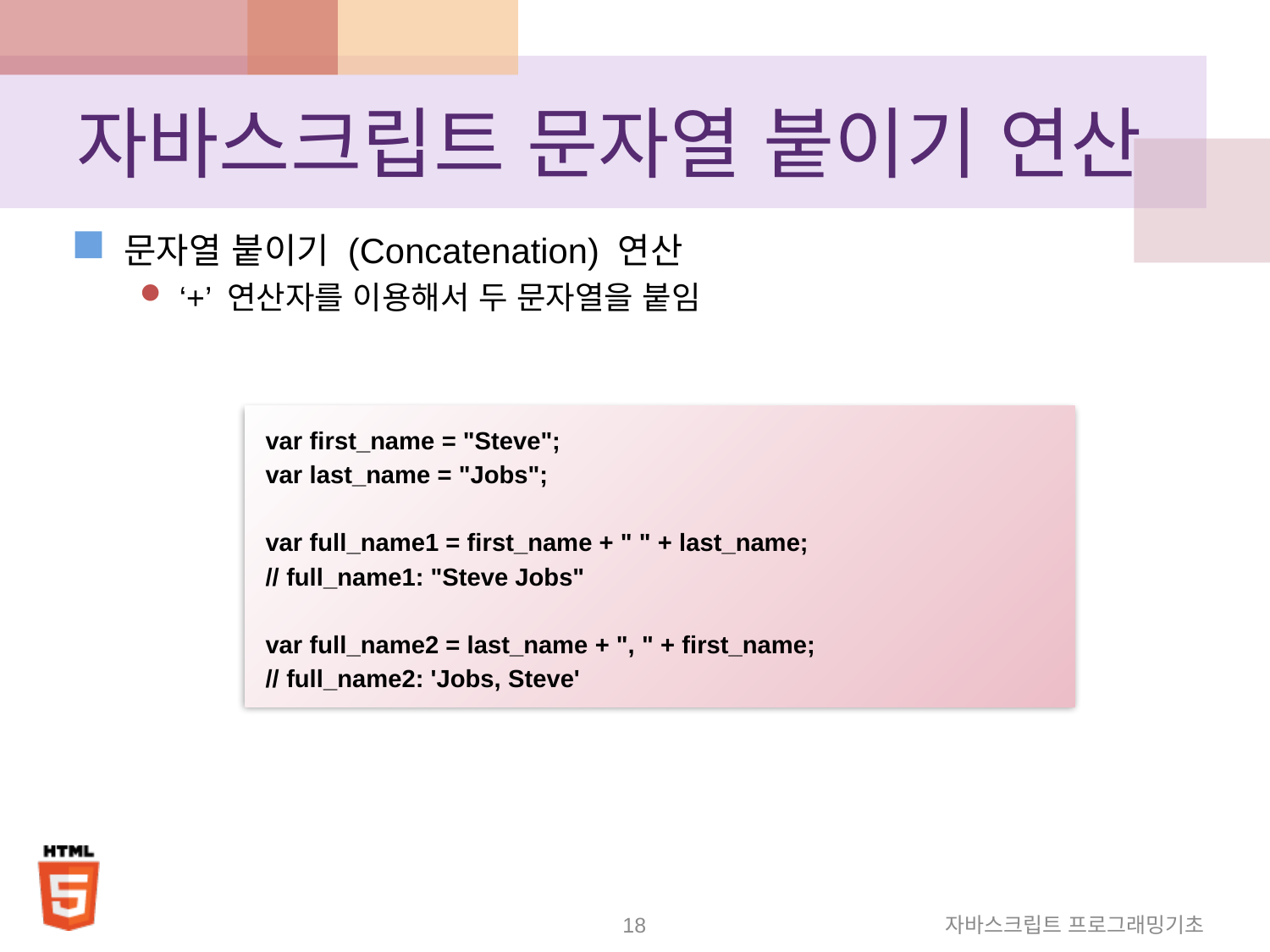

# 자바스크립트 문자열 붙이기 연산
문자열 붙이기 (Concatenation) 연산
‘+’ 연산자를 이용해서 두 문자열을 붙임
var first_name = "Steve";
var last_name = "Jobs";

var full_name1 = first_name + " " + last_name;
// full_name1: "Steve Jobs"

var full_name2 = last_name + ", " + first_name;
// full_name2: 'Jobs, Steve'
18
자바스크립트 프로그래밍기초